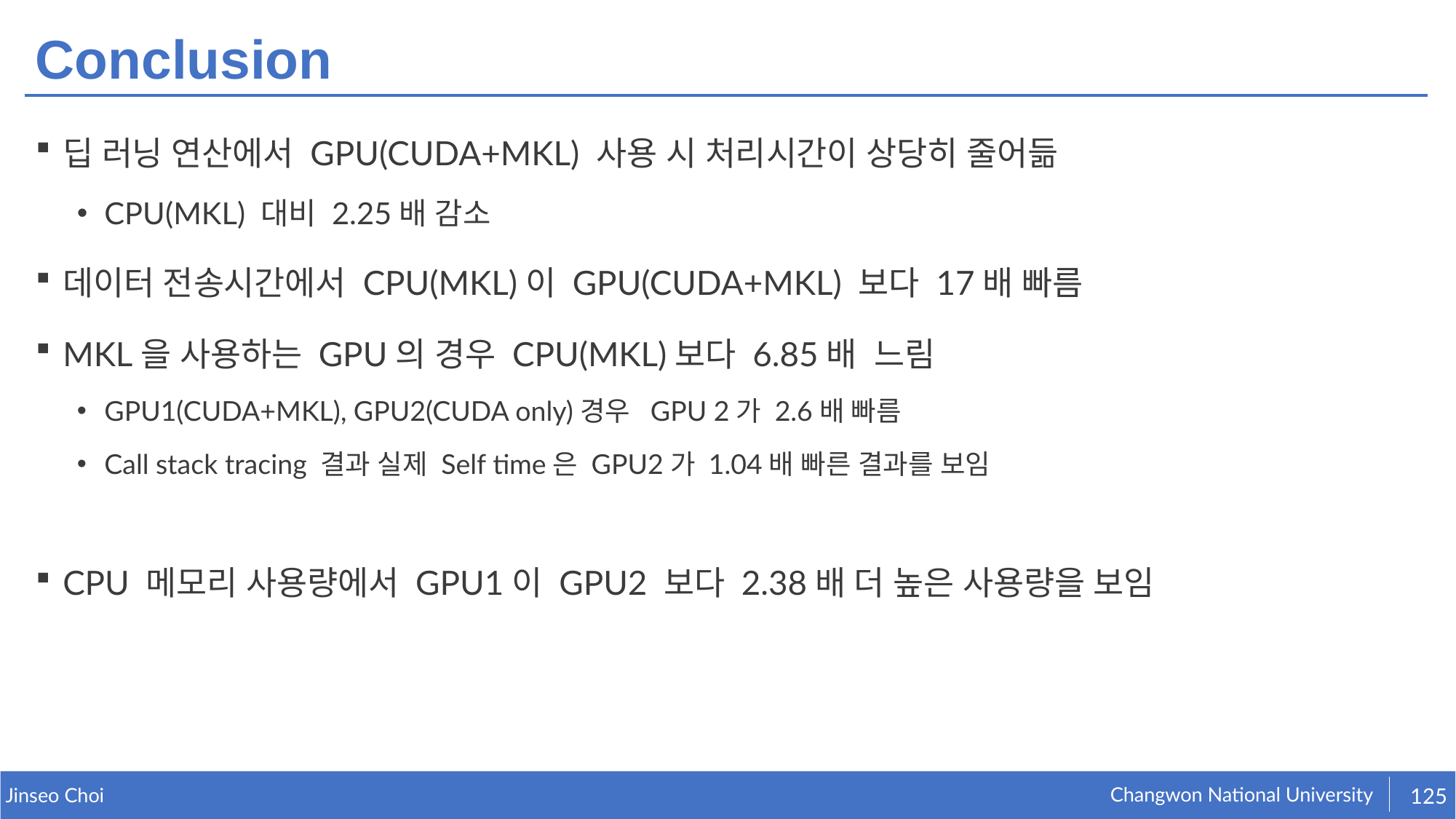

# Conclusion
딥 러닝 연산에서 GPU(CUDA+MKL) 사용 시 처리시간이 상당히 줄어듦
CPU(MKL) 대비 2.25배 감소
데이터 전송시간에서 CPU(MKL)이 GPU(CUDA+MKL) 보다 17배 빠름
MKL을 사용하는 GPU의 경우 CPU(MKL)보다 6.85배  느림
GPU1(CUDA+MKL), GPU2(CUDA only)경우  GPU 2가 2.6배 빠름
Call stack tracing 결과 실제 Self time은 GPU2가 1.04배 빠른 결과를 보임

CPU 메모리 사용량에서 GPU1이 GPU2 보다 2.38배 더 높은 사용량을 보임

125